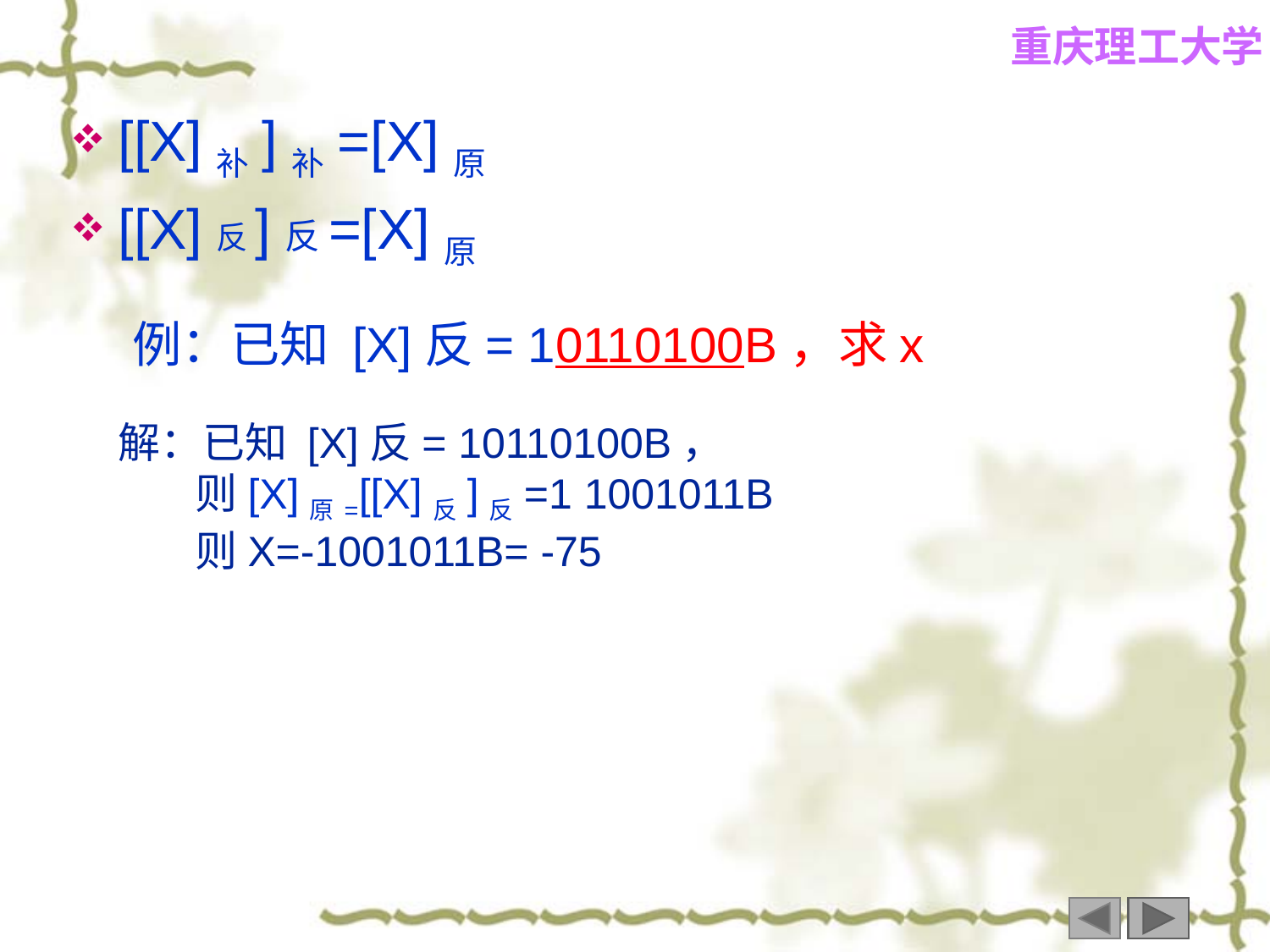

[[X]补]补=[X]原
[[X]反]反=[X]原
例：已知 [X]反= 10110100B，求x
解：已知 [X]反= 10110100B，
       则[X]原=[[X]反]反=1 1001011B
       则X=-1001011B= -75